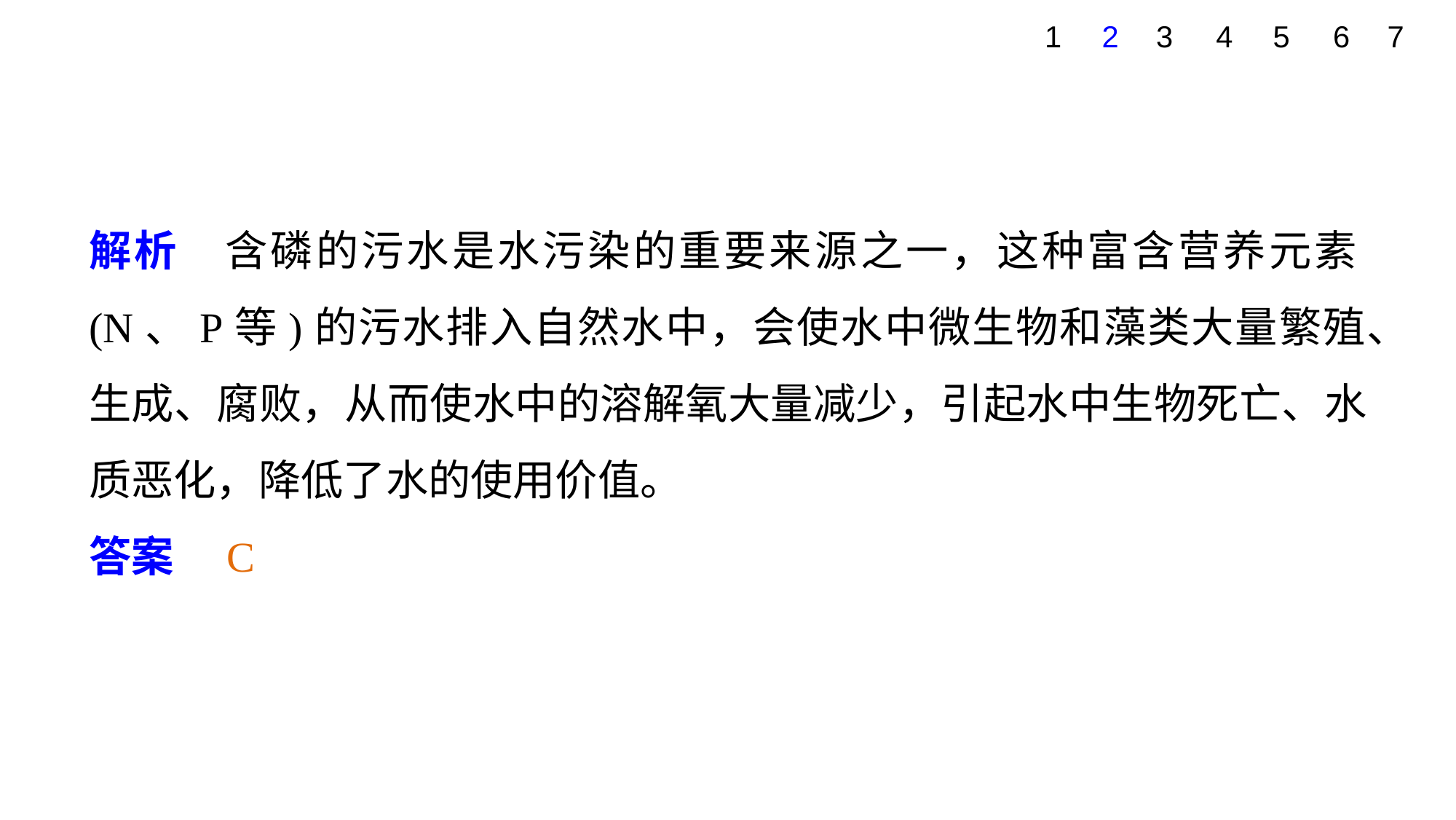

1
2
3
4
5
6
7
解析　含磷的污水是水污染的重要来源之一，这种富含营养元素(N、P等)的污水排入自然水中，会使水中微生物和藻类大量繁殖、生成、腐败，从而使水中的溶解氧大量减少，引起水中生物死亡、水质恶化，降低了水的使用价值。
答案　C